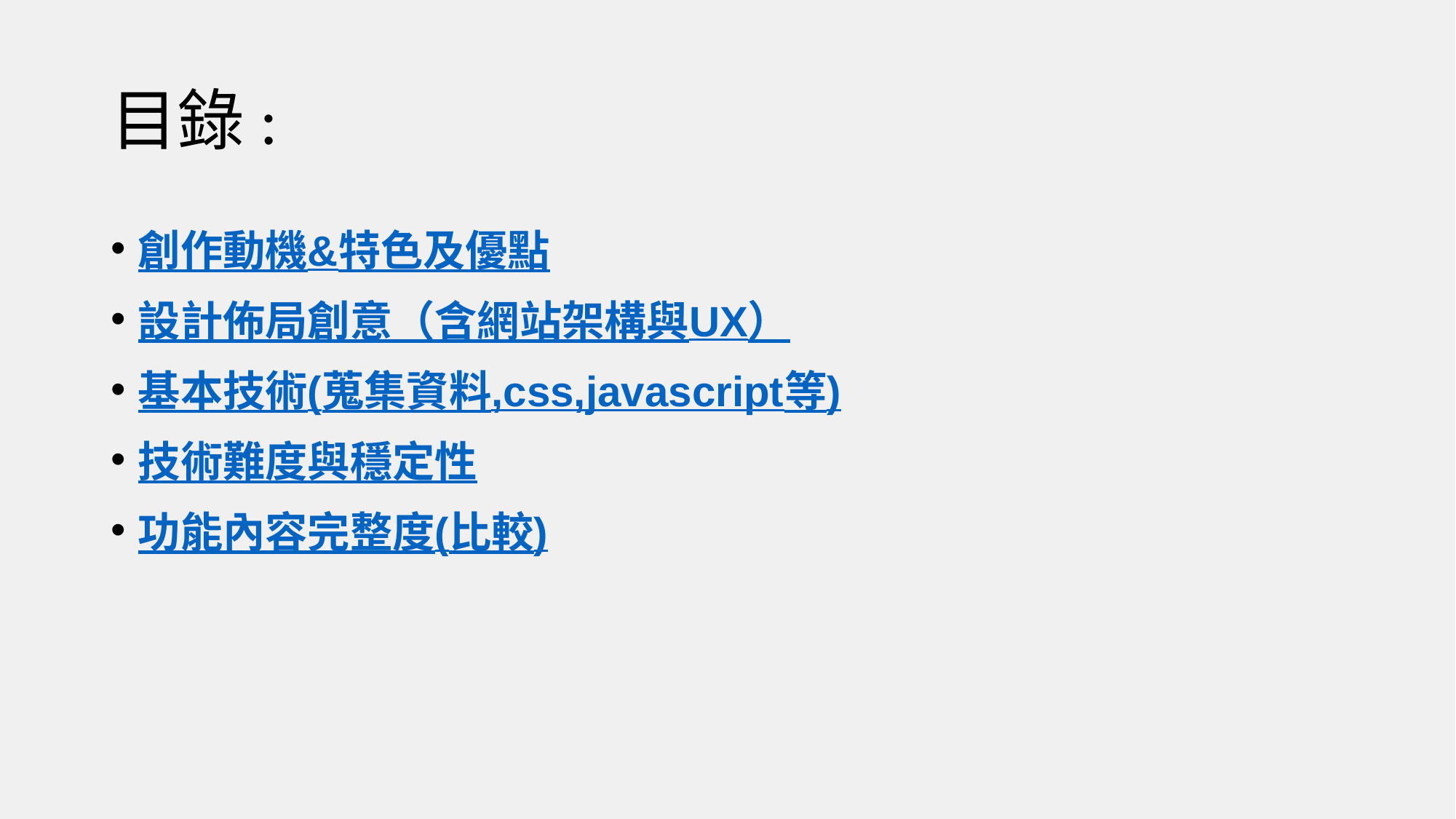

# 目錄:
創作動機&特色及優點
設計佈局創意（含網站架構與UX）
基本技術(蒐集資料,css,javascript等)
技術難度與穩定性
功能內容完整度(比較)